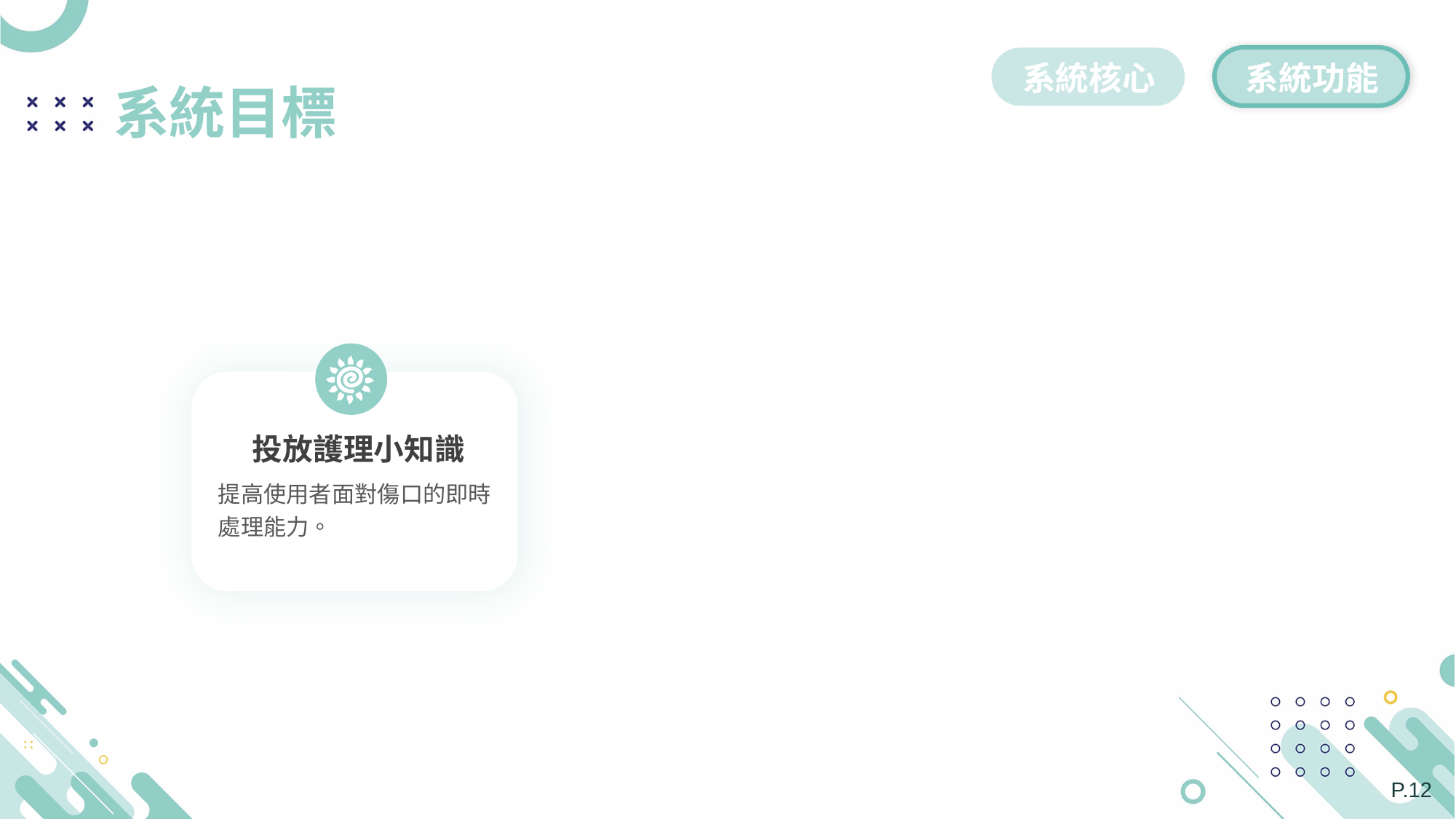

系統功能
系統核心
系統目標

投放護理小知識
提高使用者面對傷口的即時處理能力。